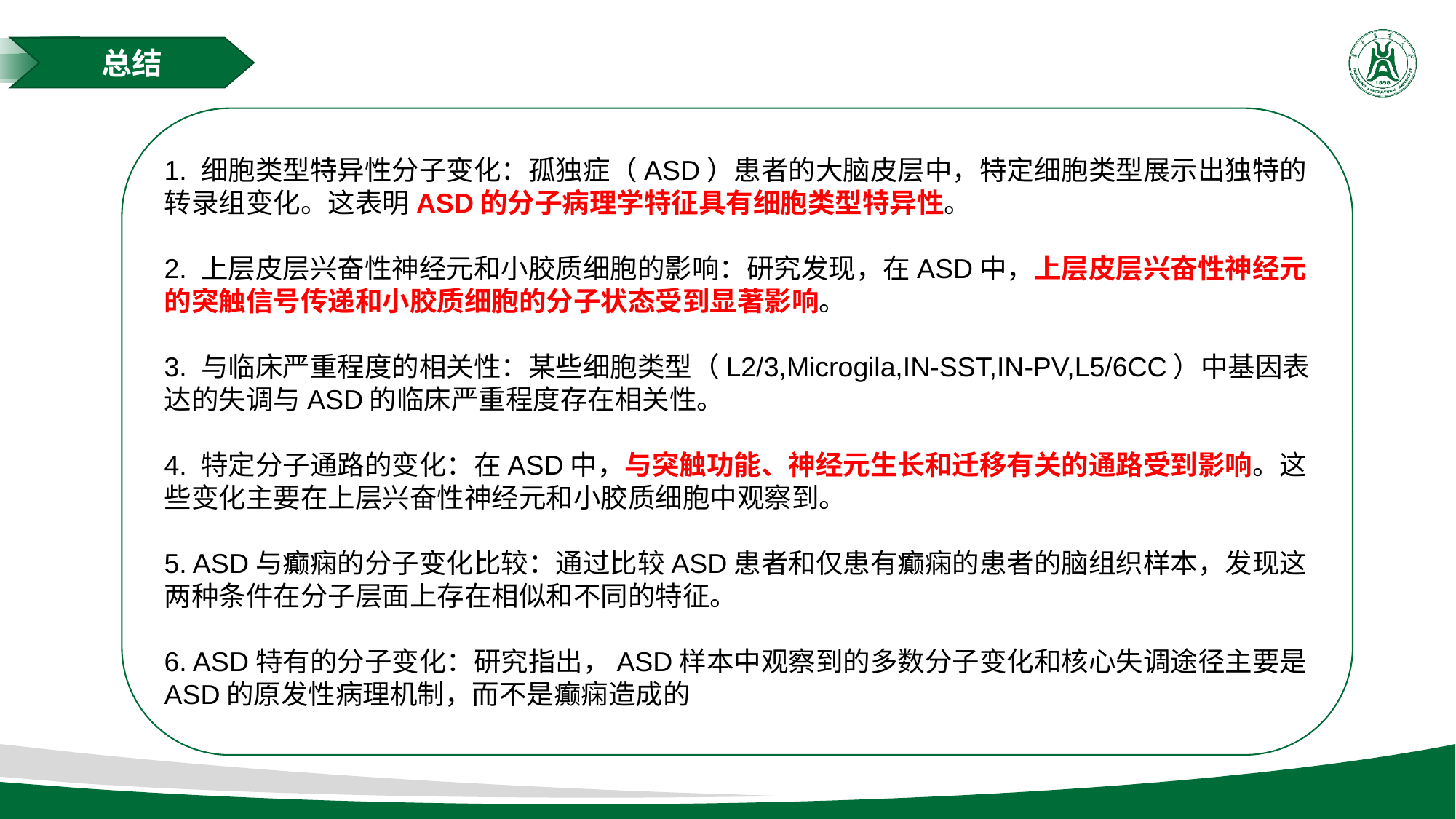

总结
1. 细胞类型特异性分子变化：孤独症（ASD）患者的大脑皮层中，特定细胞类型展示出独特的转录组变化。这表明ASD的分子病理学特征具有细胞类型特异性。

2. 上层皮层兴奋性神经元和小胶质细胞的影响：研究发现，在ASD中，上层皮层兴奋性神经元的突触信号传递和小胶质细胞的分子状态受到显著影响。

3. 与临床严重程度的相关性：某些细胞类型（L2/3,Microgila,IN-SST,IN-PV,L5/6CC）中基因表达的失调与ASD的临床严重程度存在相关性。

4. 特定分子通路的变化：在ASD中，与突触功能、神经元生长和迁移有关的通路受到影响。这些变化主要在上层兴奋性神经元和小胶质细胞中观察到。

5. ASD与癫痫的分子变化比较：通过比较ASD患者和仅患有癫痫的患者的脑组织样本，发现这两种条件在分子层面上存在相似和不同的特征。

6. ASD特有的分子变化：研究指出，ASD样本中观察到的多数分子变化和核心失调途径主要是ASD的原发性病理机制，而不是癫痫造成的
25